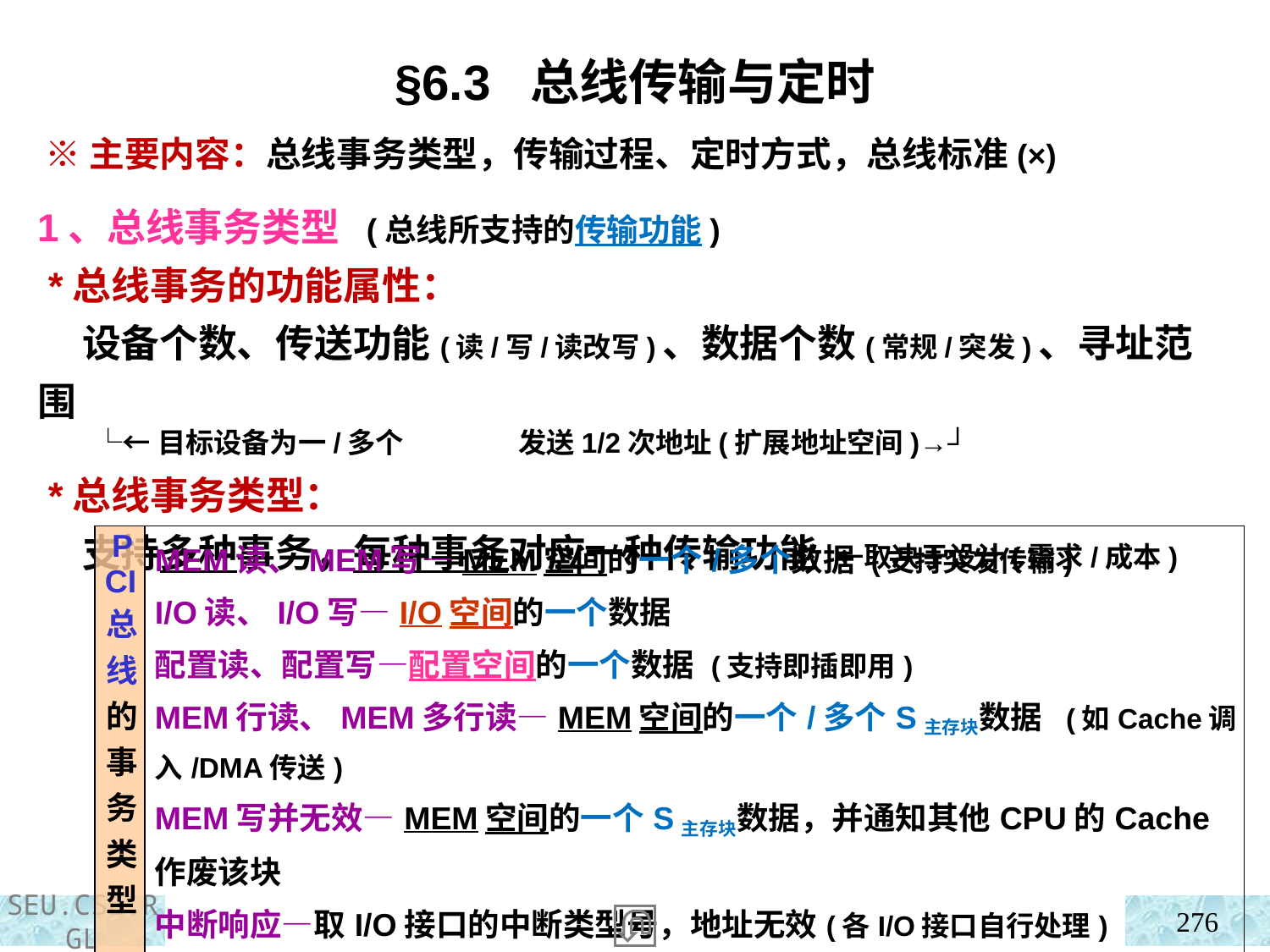

§6.3  总线传输与定时
 ※主要内容：总线事务类型，传输过程、定时方式，总线标准(×)
1、总线事务类型  (总线所支持的传输功能)
 *总线事务的功能属性：
    设备个数、传送功能(读/写/读改写)、数据个数(常规/突发)、寻址范围
         └←目标设备为一/多个                  发送1/2次地址(扩展地址空间)→┘
 *总线事务类型：
    支持多种事务，每种事务对应一种传输功能  ←取决于设计(需求/成本)
| PCI总线的事务类型 | MEM读、MEM写—MEM空间的一个/多个数据 (支持突发传输) I/O读、I/O写—I/O空间的一个数据 配置读、配置写—配置空间的一个数据 (支持即插即用) MEM行读、MEM多行读—MEM空间的一个/多个S主存块数据 (如Cache调入/DMA传送) MEM写并无效—MEM空间的一个S主存块数据，并通知其他CPU的Cache作废该块 中断响应—取I/O接口的中断类型号，地址无效(各I/O接口自行处理) 特殊周期—向外设通报CPU的工作状态，地址无效(广播模式) 双地址周期—地址分2次发送，命令分别为双地址、操作类型 |
| --- | --- |
276